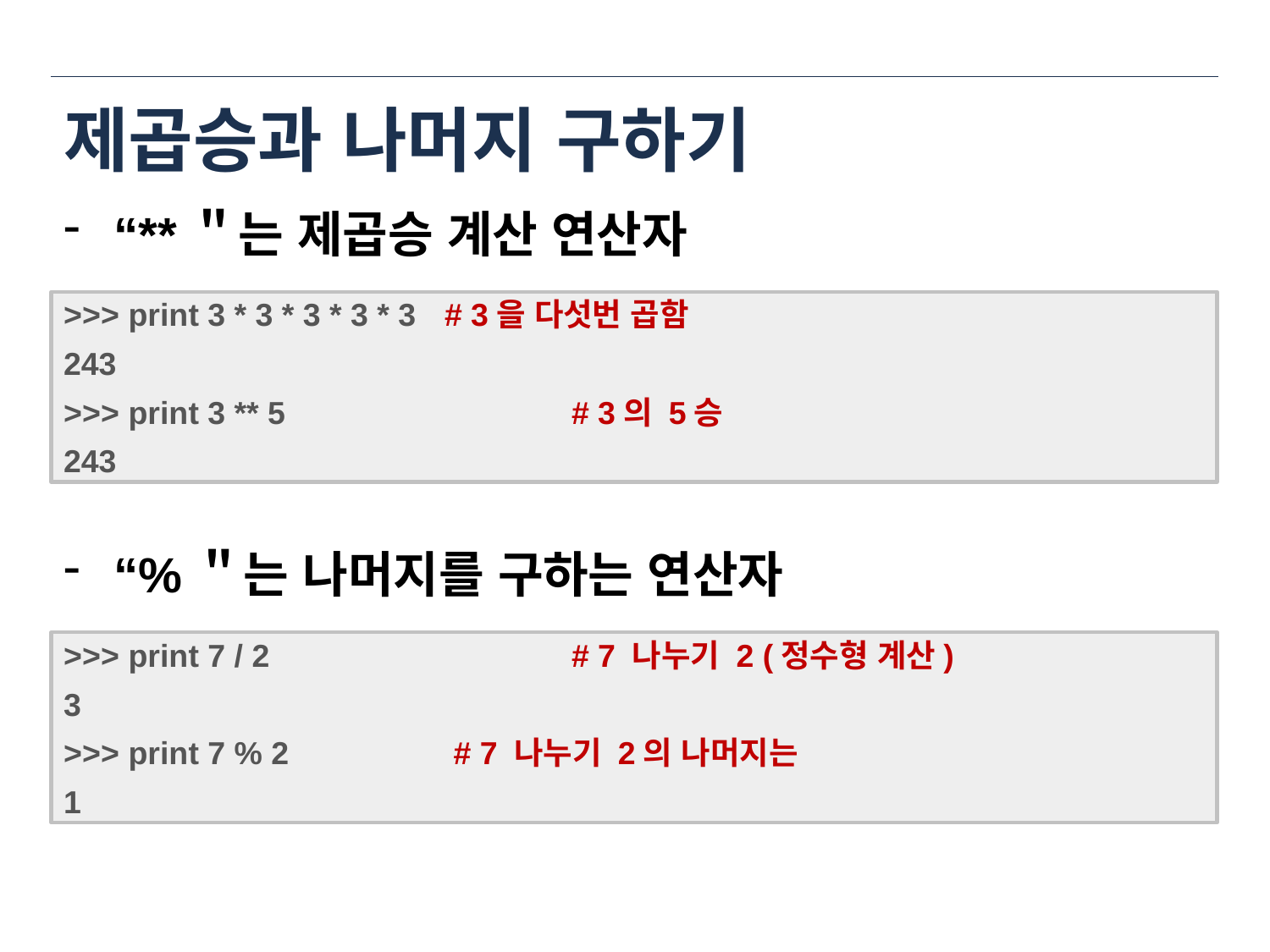

# 제곱승과 나머지 구하기
“**＂는 제곱승 계산 연산자
>>> print 3 * 3 * 3 * 3 * 3	# 3을 다섯번 곱함
243
>>> print 3 ** 5			# 3의 5승
243
“%＂는 나머지를 구하는 연산자
>>> print 7 / 2			# 7 나누기 2 (정수형 계산)
3
>>> print 7 % 2 		 # 7 나누기 2의 나머지는
1